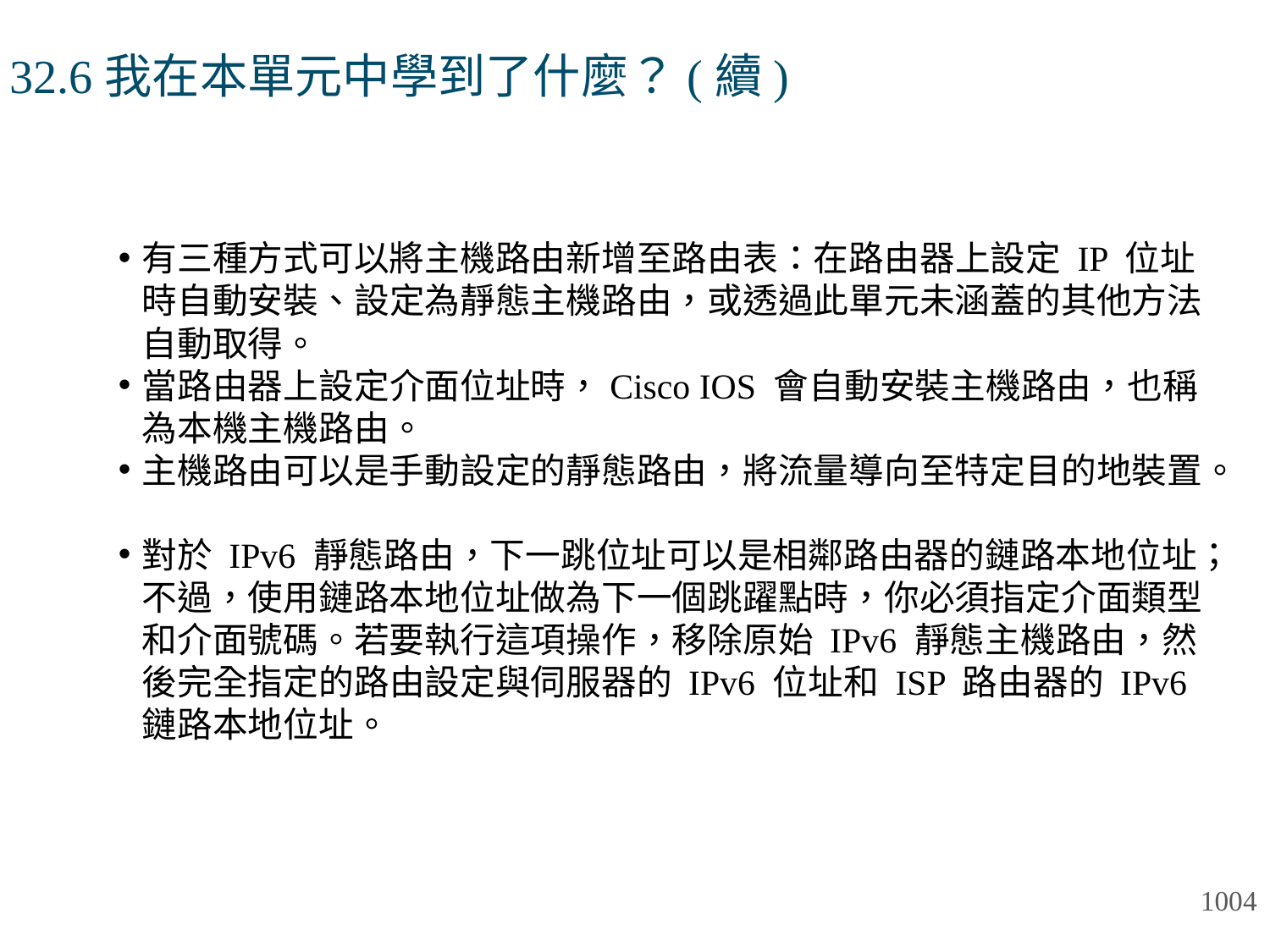

# 32.6我在本單元中學到了什麼？(續)
有三種方式可以將主機路由新增至路由表：在路由器上設定 IP 位址時自動安裝、設定為靜態主機路由，或透過此單元未涵蓋的其他方法自動取得。
當路由器上設定介面位址時，Cisco IOS 會自動安裝主機路由，也稱為本機主機路由。
主機路由可以是手動設定的靜態路由，將流量導向至特定目的地裝置。
對於 IPv6 靜態路由，下一跳位址可以是相鄰路由器的鏈路本地位址；不過，使用鏈路本地位址做為下一個跳躍點時，你必須指定介面類型和介面號碼。若要執行這項操作，移除原始 IPv6 靜態主機路由，然後完全指定的路由設定與伺服器的 IPv6 位址和 ISP 路由器的 IPv6 鏈路本地位址。

1004